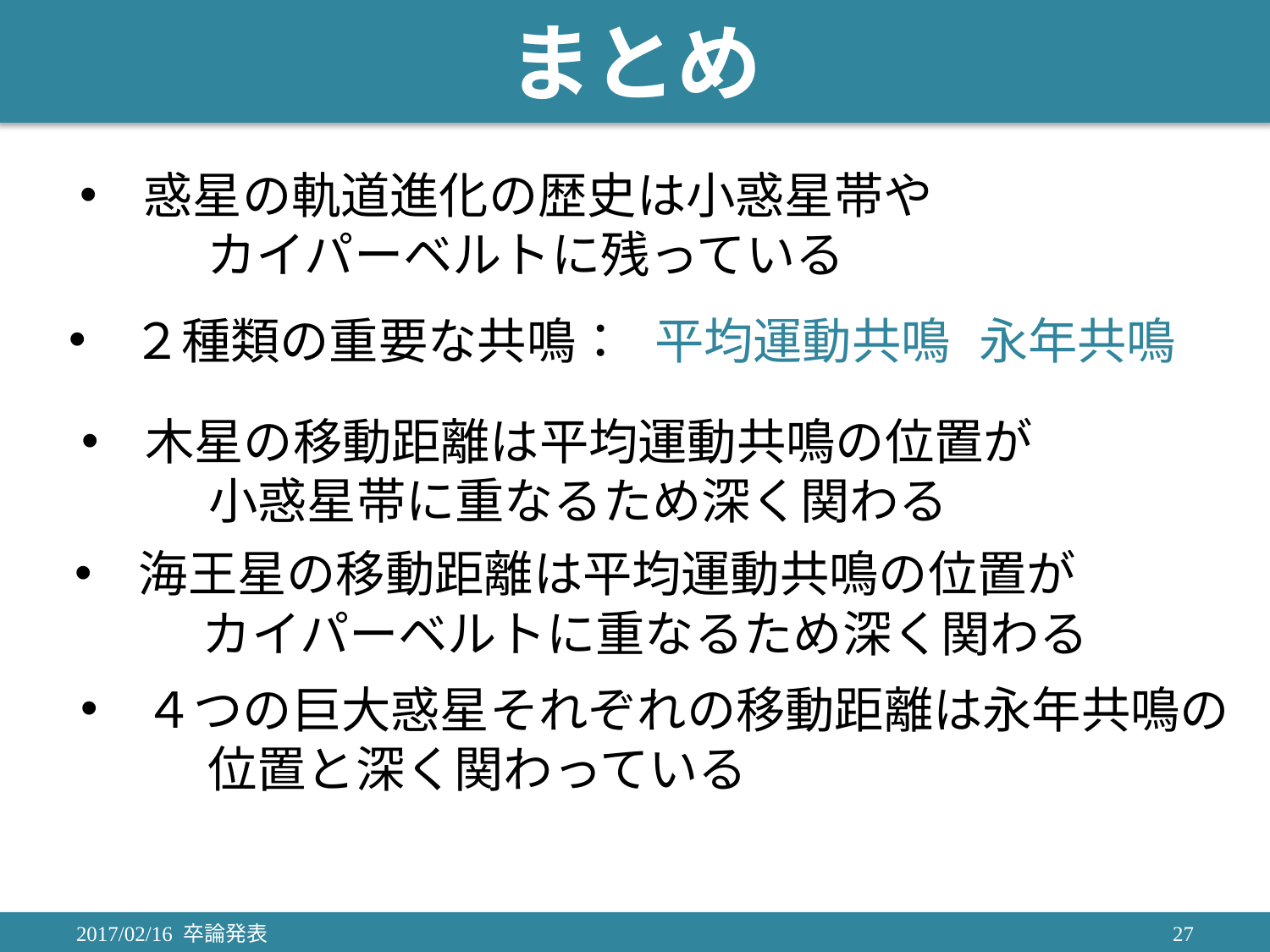

# まとめ
惑星の軌道進化の歴史は小惑星帯や
	カイパーベルトに残っている
２種類の重要な共鳴：
平均運動共鳴
永年共鳴
木星の移動距離は平均運動共鳴の位置が
	小惑星帯に重なるため深く関わる
海王星の移動距離は平均運動共鳴の位置が
	カイパーベルトに重なるため深く関わる
４つの巨大惑星それぞれの移動距離は永年共鳴の
	位置と深く関わっている
2017/02/16 卒論発表
27